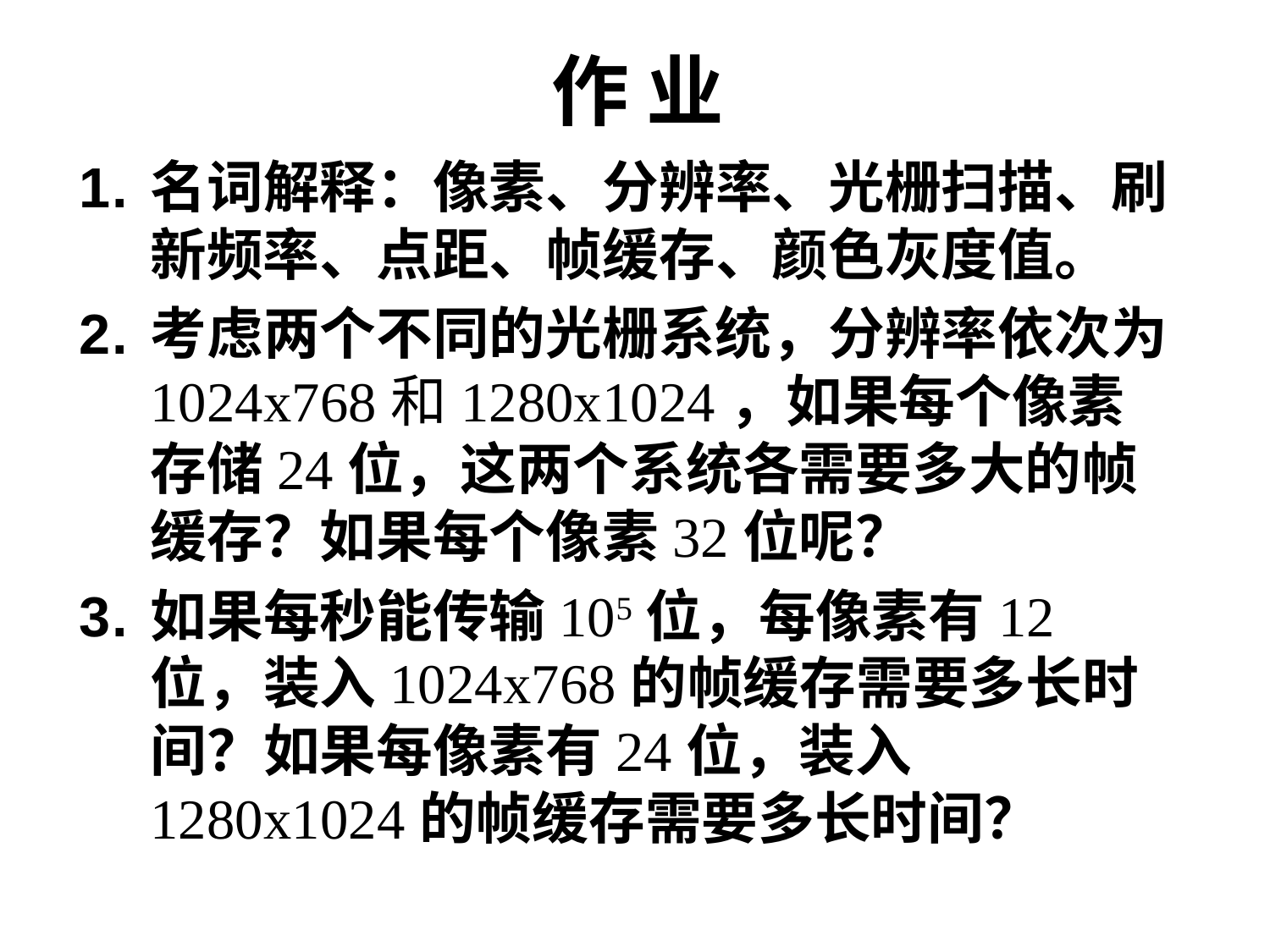

# 作 业
名词解释：像素、分辨率、光栅扫描、刷新频率、点距、帧缓存、颜色灰度值。
考虑两个不同的光栅系统，分辨率依次为1024x768和1280x1024，如果每个像素存储24位，这两个系统各需要多大的帧缓存？如果每个像素32位呢？
如果每秒能传输105位，每像素有12位，装入1024x768的帧缓存需要多长时间？如果每像素有24位，装入1280x1024的帧缓存需要多长时间？